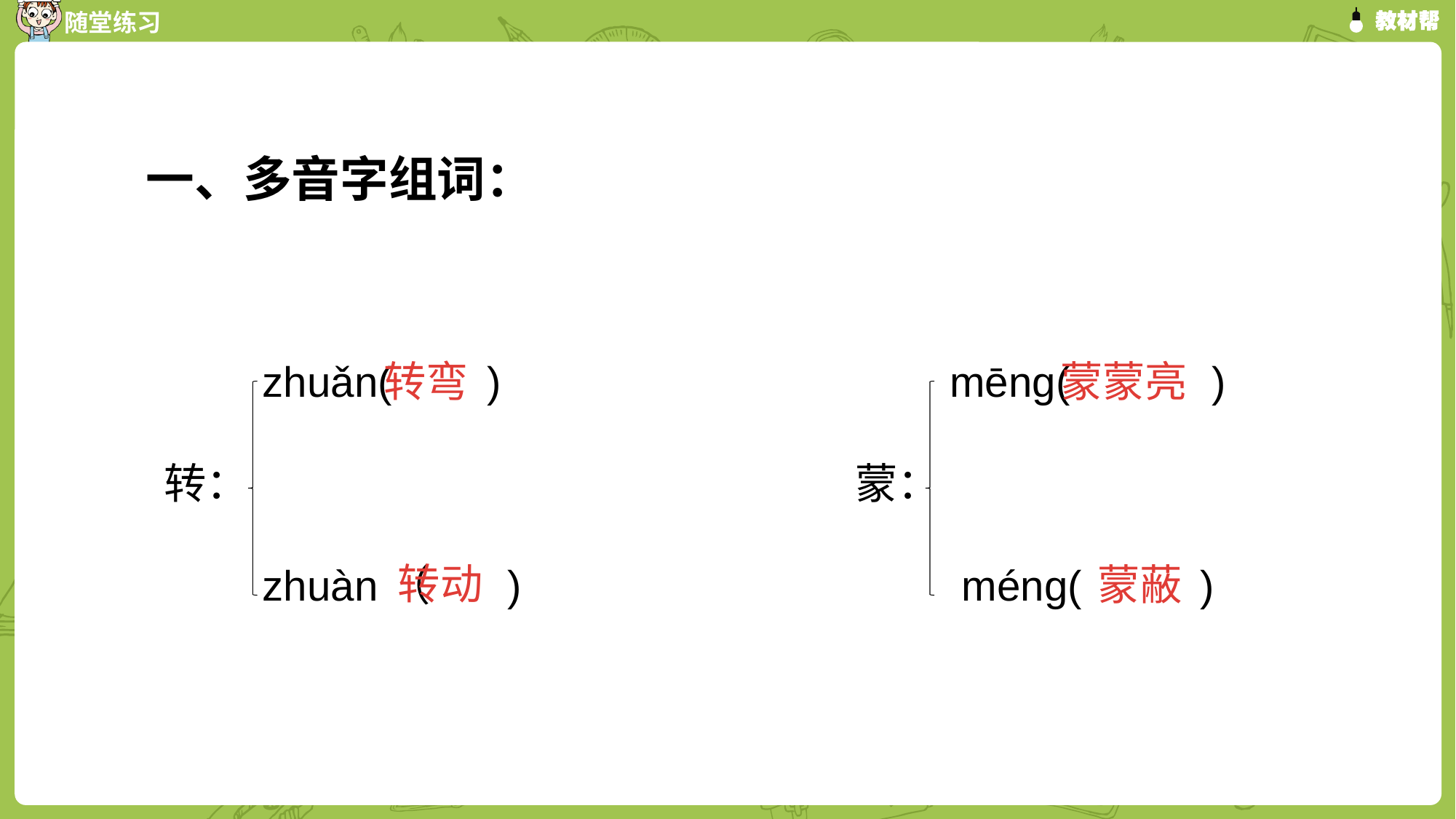

一、多音字组词：
          zhuǎn(        )

 转：

          zhuàn（       )
转弯
        mēng(            )

蒙：

         méng(          )
蒙蒙亮

转动
蒙蔽